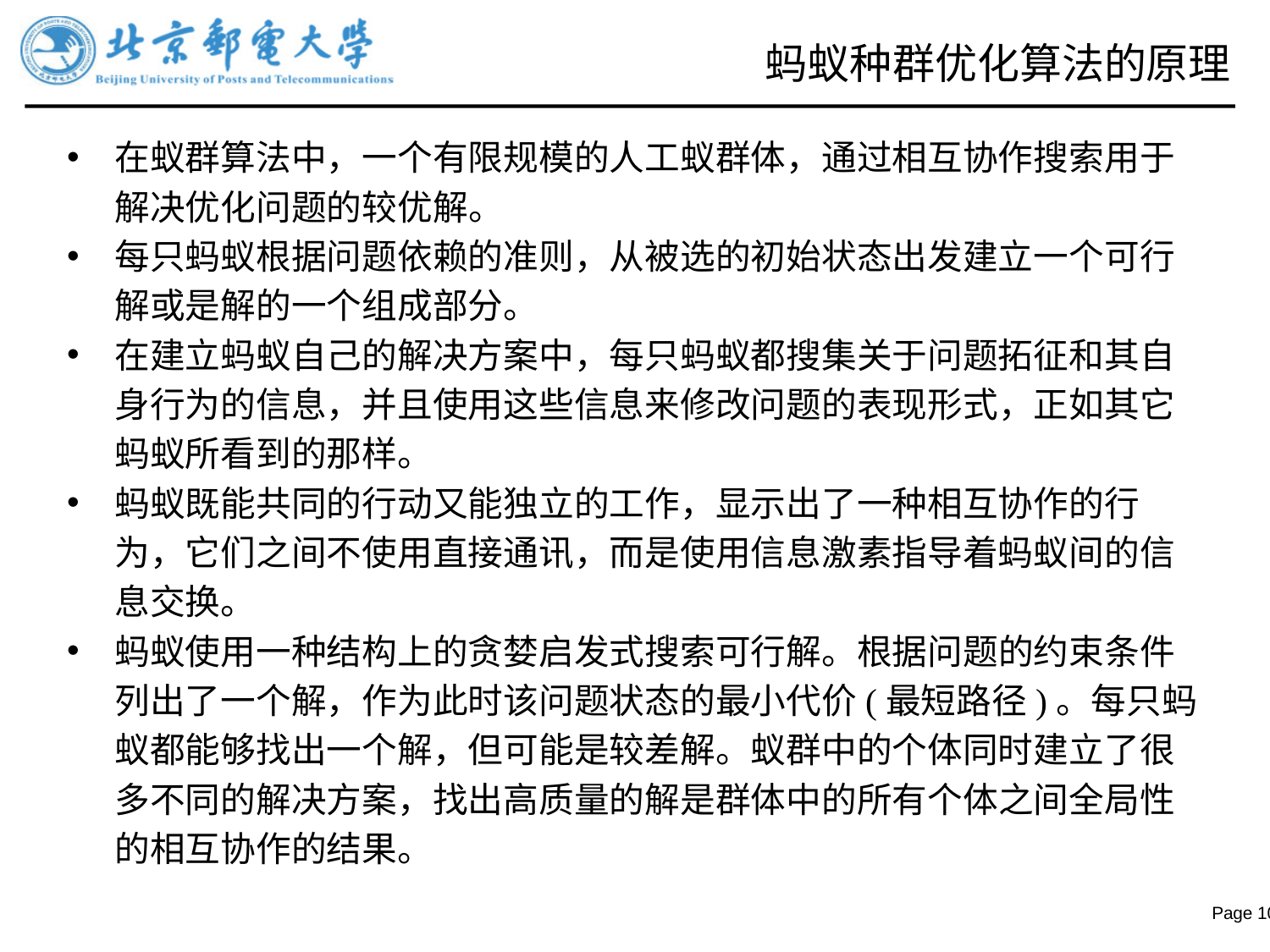

# 蚂蚁种群优化算法的原理
在蚁群算法中，一个有限规模的人工蚁群体，通过相互协作搜索用于解决优化问题的较优解。
每只蚂蚁根据问题依赖的准则，从被选的初始状态出发建立一个可行解或是解的一个组成部分。
在建立蚂蚁自己的解决方案中，每只蚂蚁都搜集关于问题拓征和其自身行为的信息，并且使用这些信息来修改问题的表现形式，正如其它蚂蚁所看到的那样。
蚂蚁既能共同的行动又能独立的工作，显示出了一种相互协作的行为，它们之间不使用直接通讯，而是使用信息激素指导着蚂蚁间的信息交换。
蚂蚁使用一种结构上的贪婪启发式搜索可行解。根据问题的约束条件列出了一个解，作为此时该问题状态的最小代价(最短路径)。每只蚂蚁都能够找出一个解，但可能是较差解。蚁群中的个体同时建立了很多不同的解决方案，找出高质量的解是群体中的所有个体之间全局性的相互协作的结果。